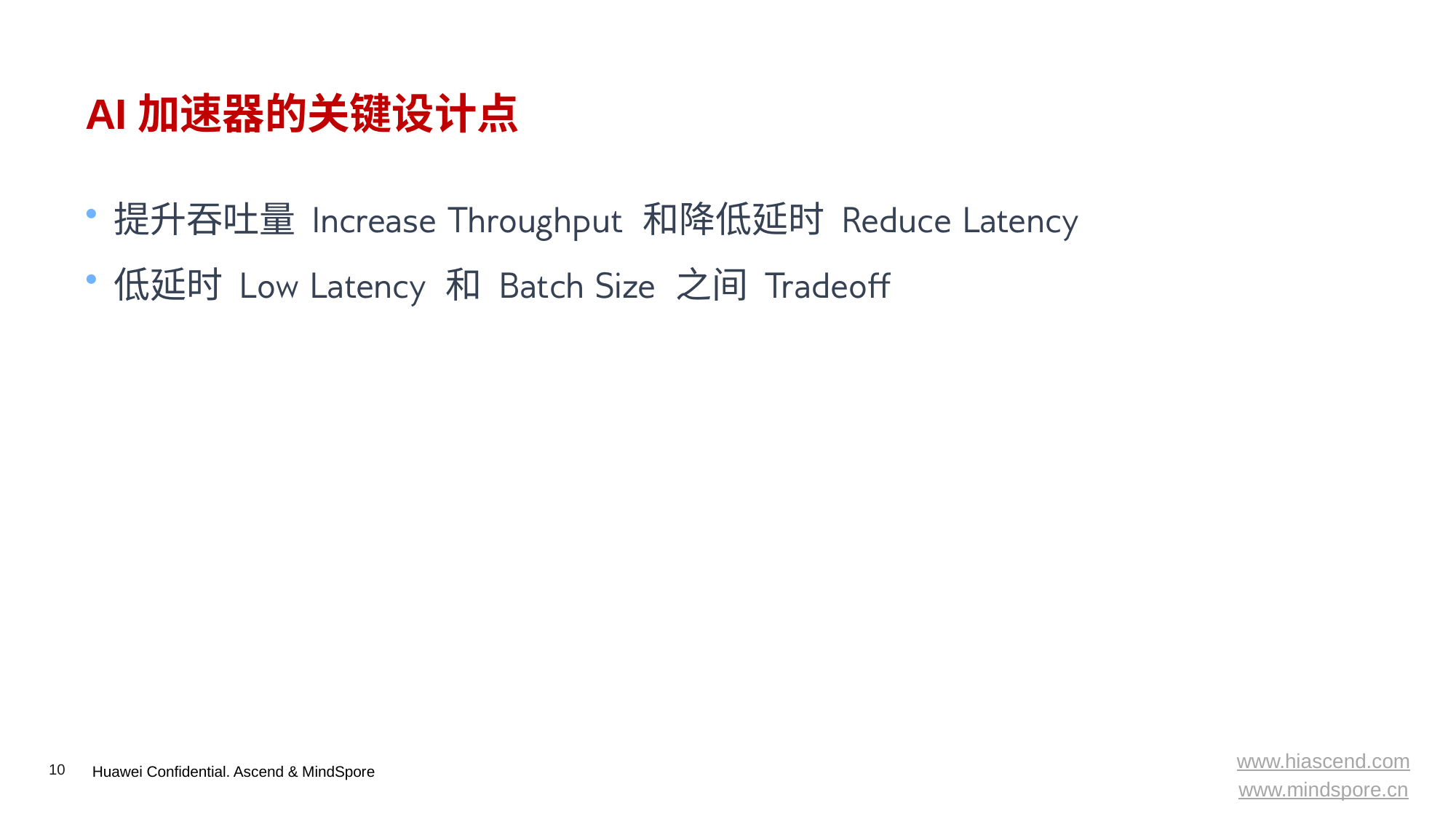

# AI加速器的关键设计点
提升吞吐量 Increase Throughput 和降低延时 Reduce Latency
低延时 Low Latency 和 Batch Size 之间 Tradeoff